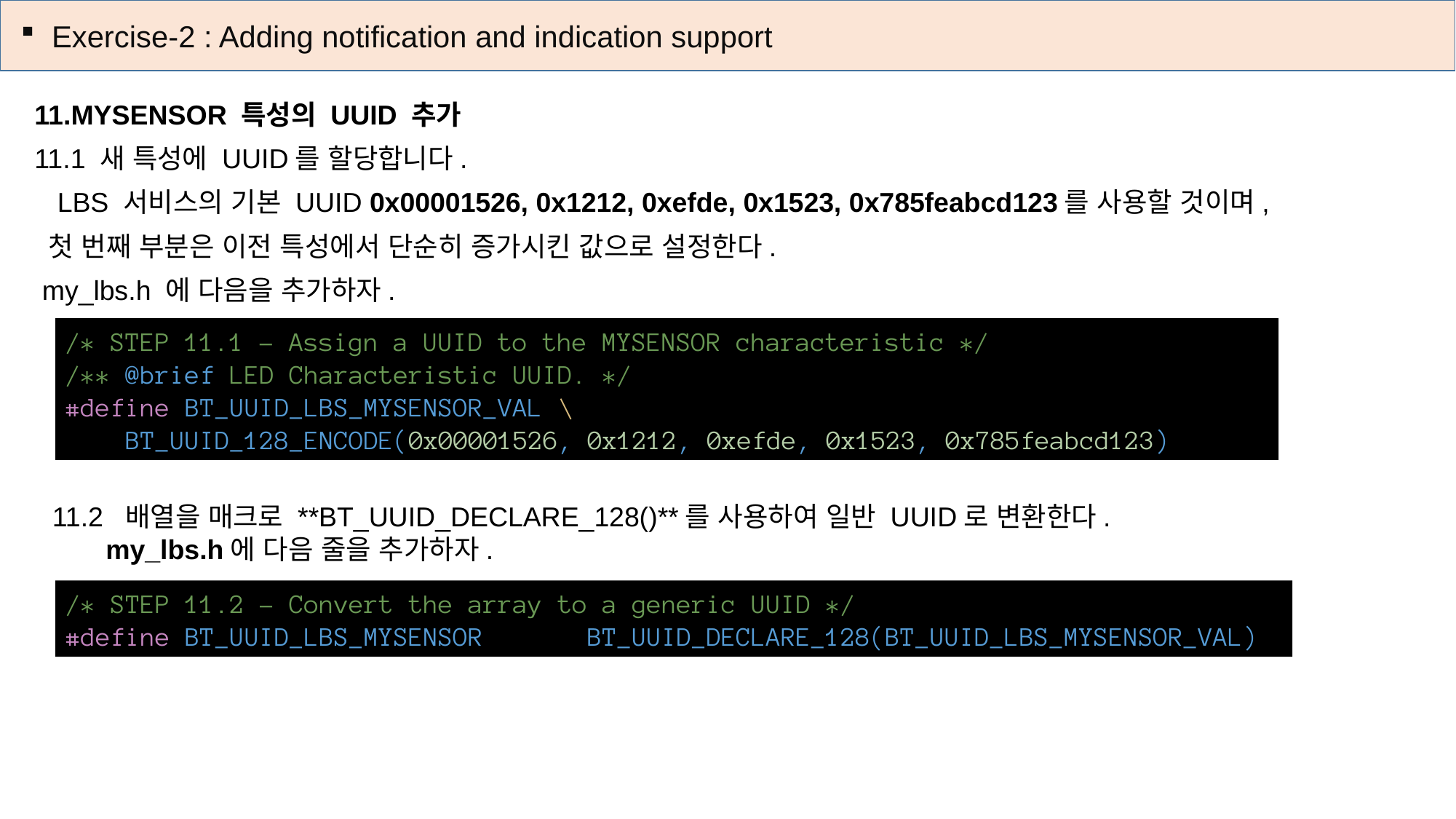

Exercise-2 : Adding notification and indication support
MYSENSOR 특성의 UUID 추가
11.1 새 특성에 UUID를 할당합니다.
   LBS 서비스의 기본 UUID 0x00001526, 0x1212, 0xefde, 0x1523, 0x785feabcd123를 사용할 것이며,
 첫 번째 부분은 이전 특성에서 단순히 증가시킨 값으로 설정한다.
 my_lbs.h 에 다음을 추가하자.
/* STEP 11.1 - Assign a UUID to the MYSENSOR characteristic */
/** @brief LED Characteristic UUID. */
#define BT_UUID_LBS_MYSENSOR_VAL \
    BT_UUID_128_ENCODE(0x00001526, 0x1212, 0xefde, 0x1523, 0x785feabcd123)

11.2  배열을 매크로 **BT_UUID_DECLARE_128()**를 사용하여 일반 UUID로 변환한다.
       my_lbs.h에 다음 줄을 추가하자.
/* STEP 11.2 - Convert the array to a generic UUID */
#define BT_UUID_LBS_MYSENSOR       BT_UUID_DECLARE_128(BT_UUID_LBS_MYSENSOR_VAL)